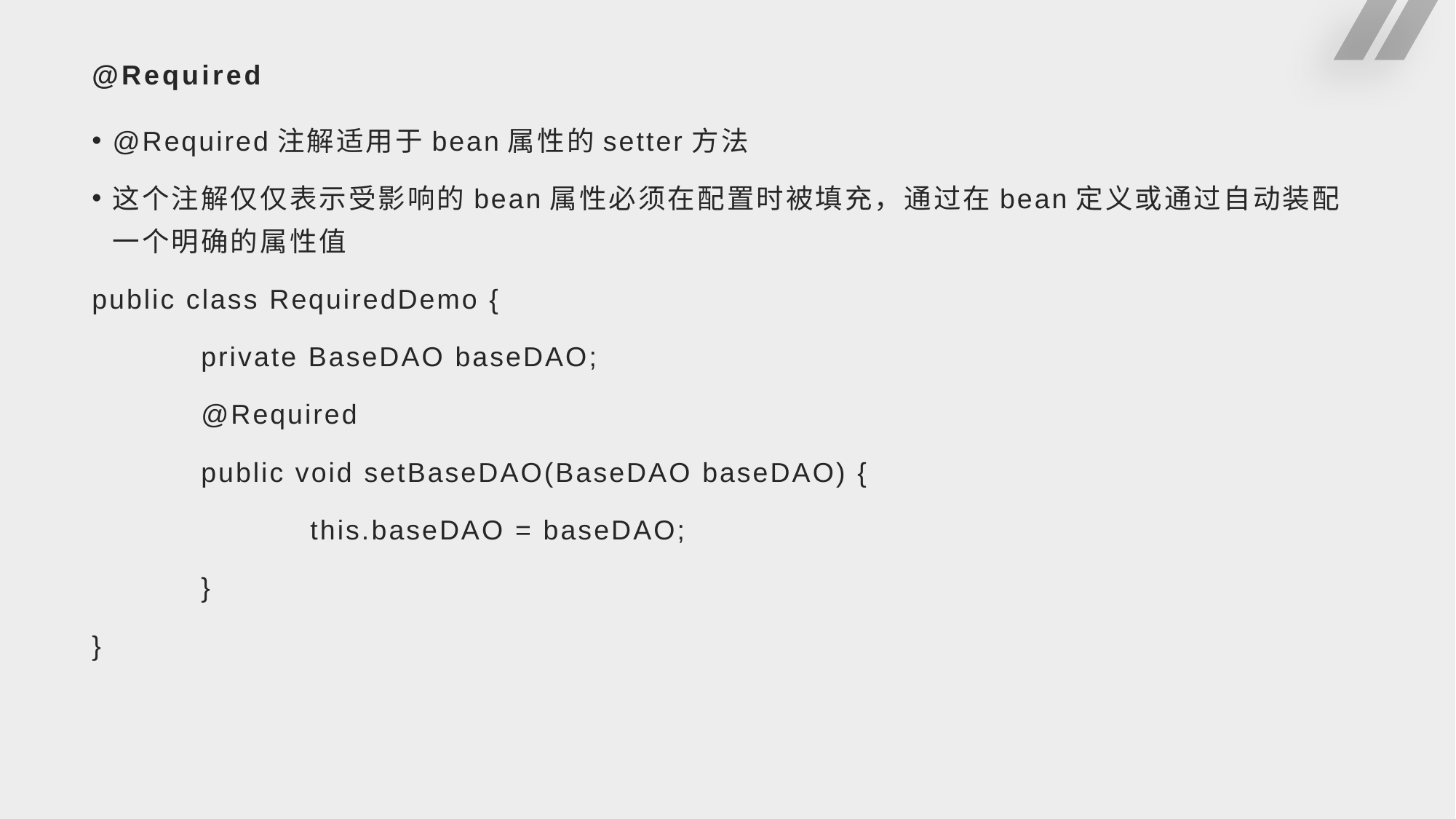

# @Required
@Required注解适用于bean属性的setter方法
这个注解仅仅表示受影响的bean属性必须在配置时被填充，通过在bean定义或通过自动装配一个明确的属性值
public class RequiredDemo {
	private BaseDAO baseDAO;
	@Required
	public void setBaseDAO(BaseDAO baseDAO) {
		this.baseDAO = baseDAO;
	}
}